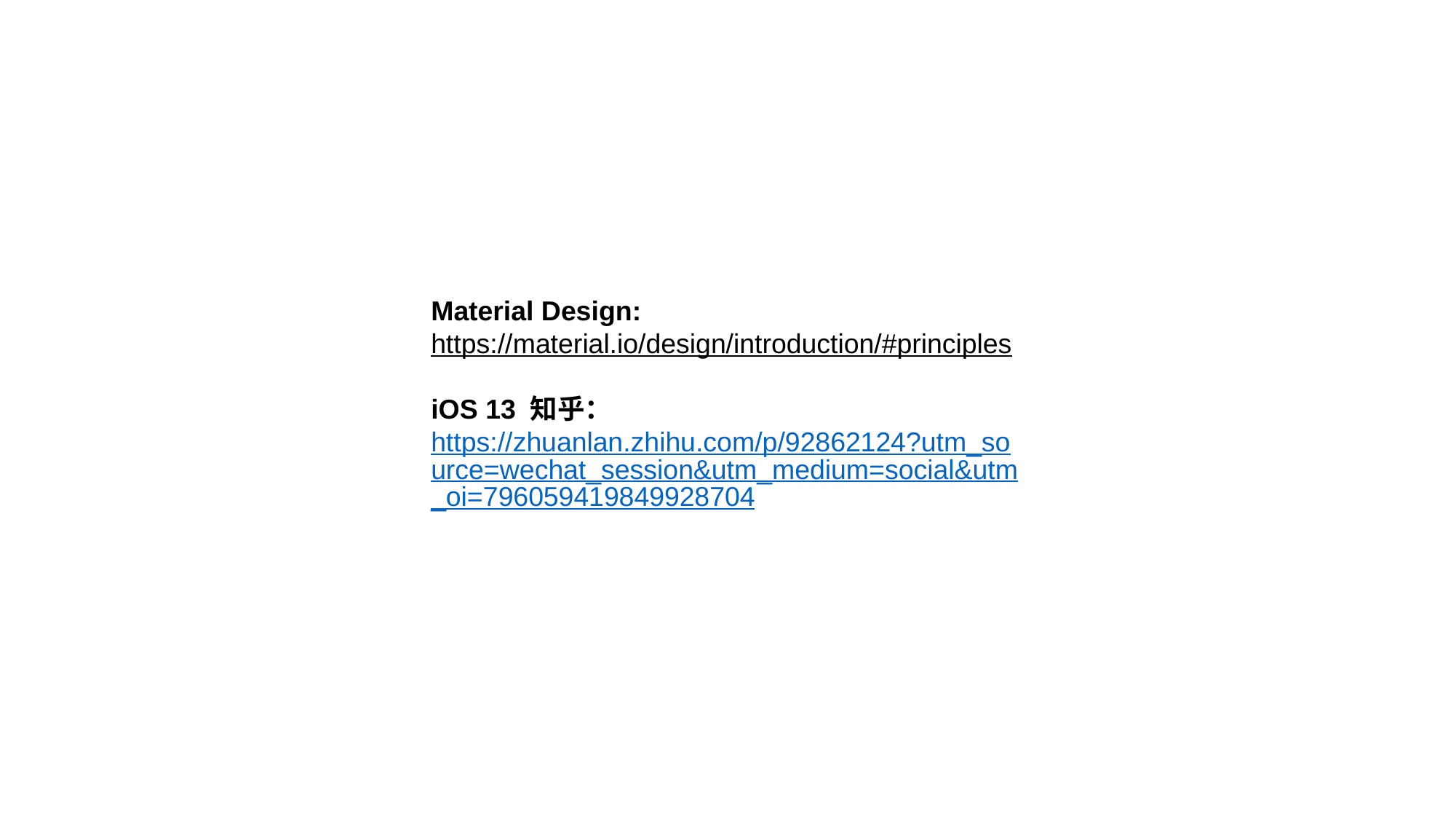

Material Design:
https://material.io/design/introduction/#principles

iOS 13 知乎：
https://zhuanlan.zhihu.com/p/92862124?utm_source=wechat_session&utm_medium=social&utm_oi=796059419849928704